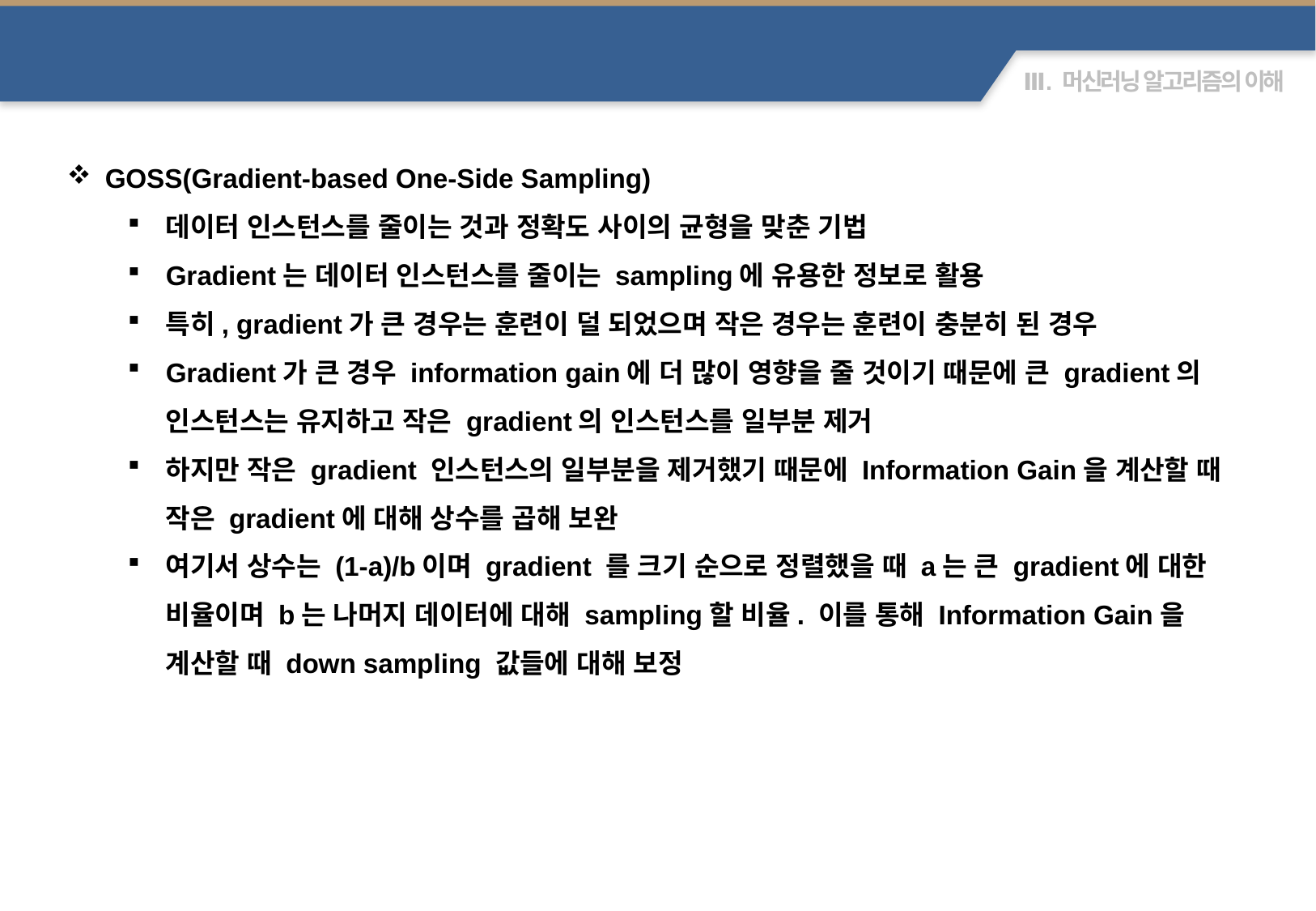

LightGBM
GOSS(Gradient-based One-Side Sampling)
데이터 인스턴스를 줄이는 것과 정확도 사이의 균형을 맞춘 기법
Gradient는 데이터 인스턴스를 줄이는 sampling에 유용한 정보로 활용
특히, gradient가 큰 경우는 훈련이 덜 되었으며 작은 경우는 훈련이 충분히 된 경우
Gradient가 큰 경우 information gain에 더 많이 영향을 줄 것이기 때문에 큰 gradient의 인스턴스는 유지하고 작은 gradient의 인스턴스를 일부분 제거
하지만 작은 gradient 인스턴스의 일부분을 제거했기 때문에 Information Gain을 계산할 때 작은 gradient에 대해 상수를 곱해 보완
여기서 상수는 (1-a)/b이며 gradient 를 크기 순으로 정렬했을 때 a는 큰 gradient에 대한 비율이며 b는 나머지 데이터에 대해 sampling할 비율. 이를 통해 Information Gain을 계산할 때 down sampling 값들에 대해 보정